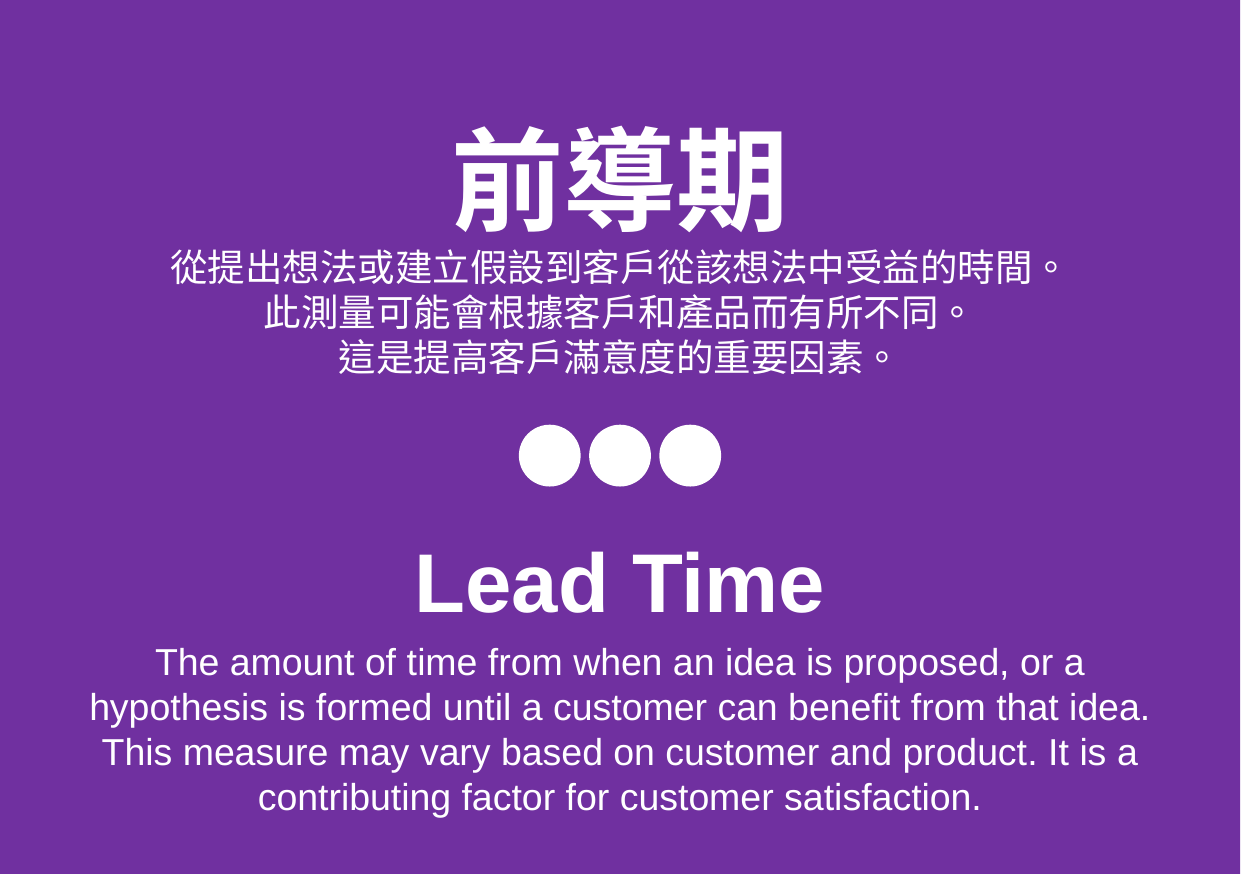

前導期
從提出想法或建立假設到客戶從該想法中受益的時間。
此測量可能會根據客戶和產品而有所不同。
這是提高客戶滿意度的重要因素。

Lead Time
The amount of time from when an idea is proposed, or a hypothesis is formed until a customer can benefit from that idea. This measure may vary based on customer and product. It is a contributing factor for customer satisfaction.